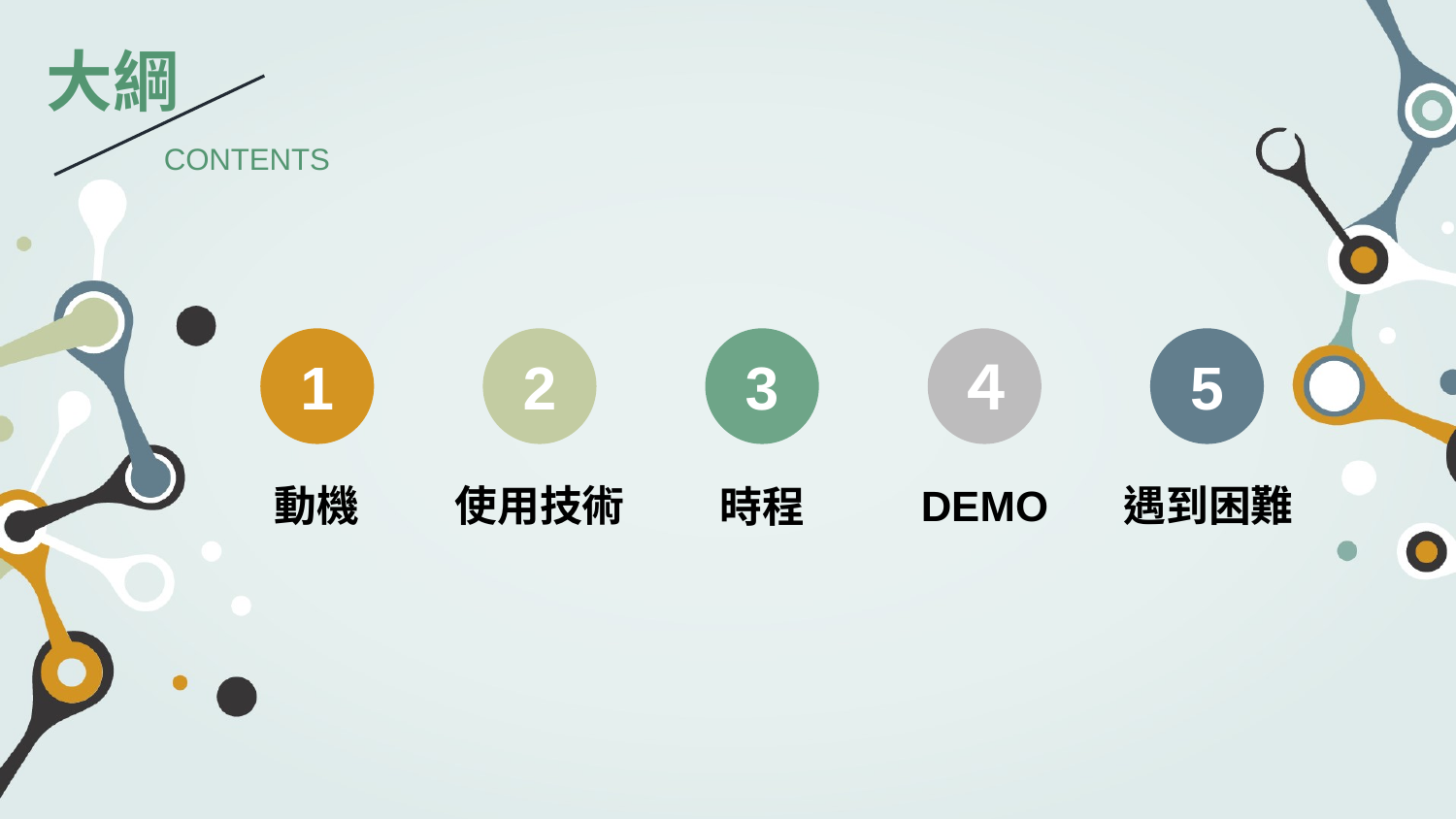

大綱
CONTENTS
1
2
3
４
5
動機
使用技術
DEMO
遇到困難
時程